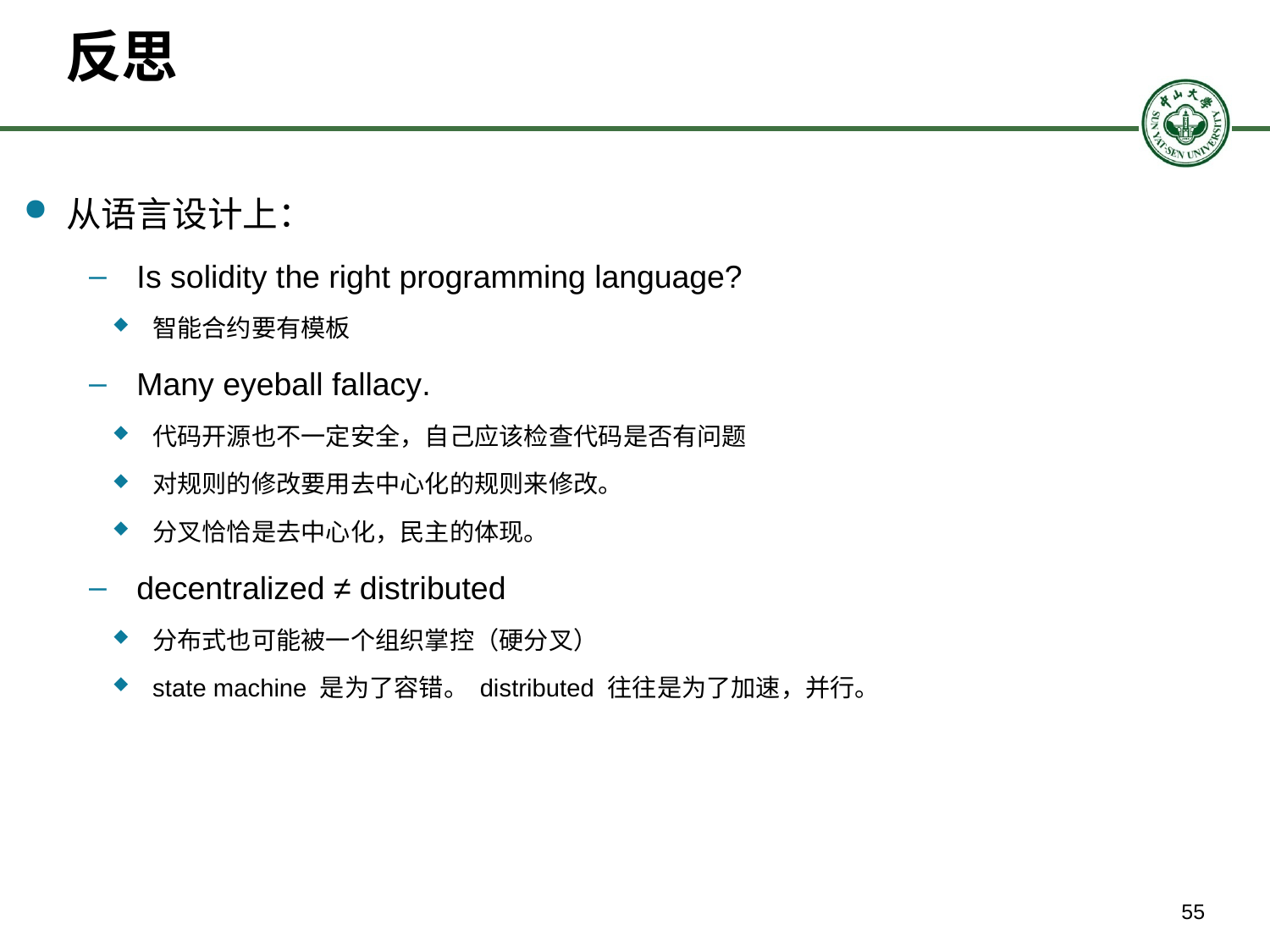

# 反思
从语言设计上：
Is solidity the right programming language?
智能合约要有模板
Many eyeball fallacy.
代码开源也不一定安全，自己应该检查代码是否有问题
对规则的修改要用去中心化的规则来修改。
分叉恰恰是去中心化，民主的体现。
decentralized ≠ distributed
分布式也可能被一个组织掌控（硬分叉）
state machine 是为了容错。 distributed 往往是为了加速，并行。